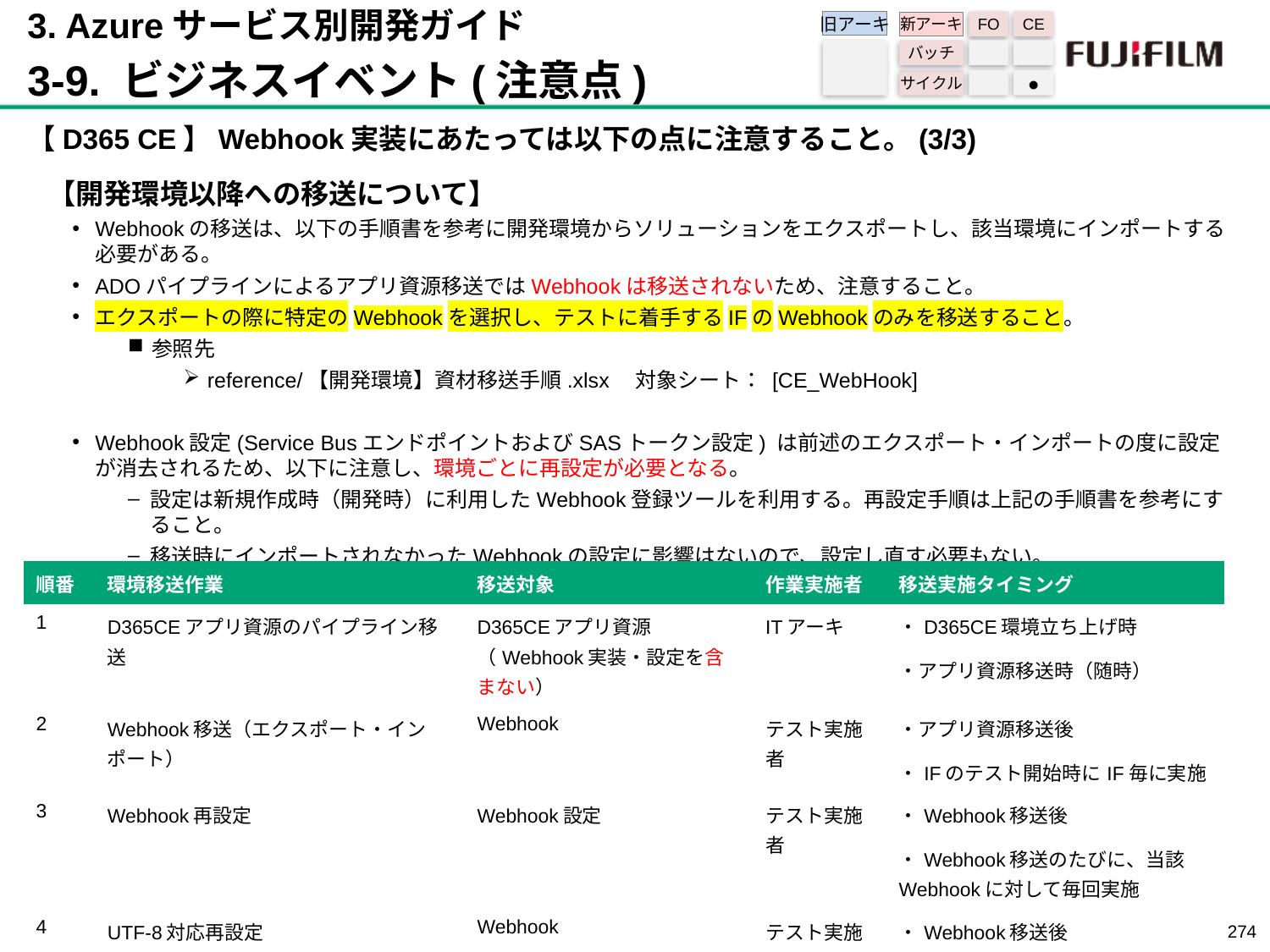

3. Azureサービス別開発ガイド
3-9. ビジネスイベント(注意点)
旧アーキ
FO
CE
新アーキ
バッチ

サイクル

●

【D365 CE】Webhook実装にあたっては以下の点に注意すること。(3/3)

【開発環境以降への移送について】
Webhookの移送は、以下の手順書を参考に開発環境からソリューションをエクスポートし、該当環境にインポートする必要がある。
ADOパイプラインによるアプリ資源移送ではWebhookは移送されないため、注意すること。
エクスポートの際に特定のWebhookを選択し、テストに着手するIFのWebhookのみを移送すること。
参照先
reference/【開発環境】資材移送手順.xlsx　対象シート： [CE_WebHook]

Webhook設定(Service BusエンドポイントおよびSASトークン設定) は前述のエクスポート・インポートの度に設定が消去されるため、以下に注意し、環境ごとに再設定が必要となる。
設定は新規作成時（開発時）に利用したWebhook登録ツールを利用する。再設定手順は上記の手順書を参考にすること。
移送時にインポートされなかったWebhookの設定に影響はないので、設定し直す必要もない。
Webhookのインポートおよび設定後にADOパイプラインによるアプリ資源移送が行われたとしても、Webhookの設定に影響なし。

| 順番 | 環境移送作業 | 移送対象 | 作業実施者 | 移送実施タイミング |
| --- | --- | --- | --- | --- |
| 1 | D365CEアプリ資源のパイプライン移送 | D365CEアプリ資源（Webhook実装・設定を含まない） | ITアーキ | ・D365CE環境立ち上げ時 ・アプリ資源移送時（随時） |
| 2 | Webhook移送（エクスポート・インポート） | Webhook | テスト実施者 | ・アプリ資源移送後 ・IFのテスト開始時にIF毎に実施 |
| 3 | Webhook再設定 | Webhook設定 | テスト実施者 | ・Webhook移送後 ・Webhook移送のたびに、当該Webhookに対して毎回実施 |
| 4 | UTF-8対応再設定 ※前ページ参照 | Webhook | テスト実施者 | ・Webhook移送後 ・作業実施時点でインポート済のWebhookに対してUTF-8化される。 |
274